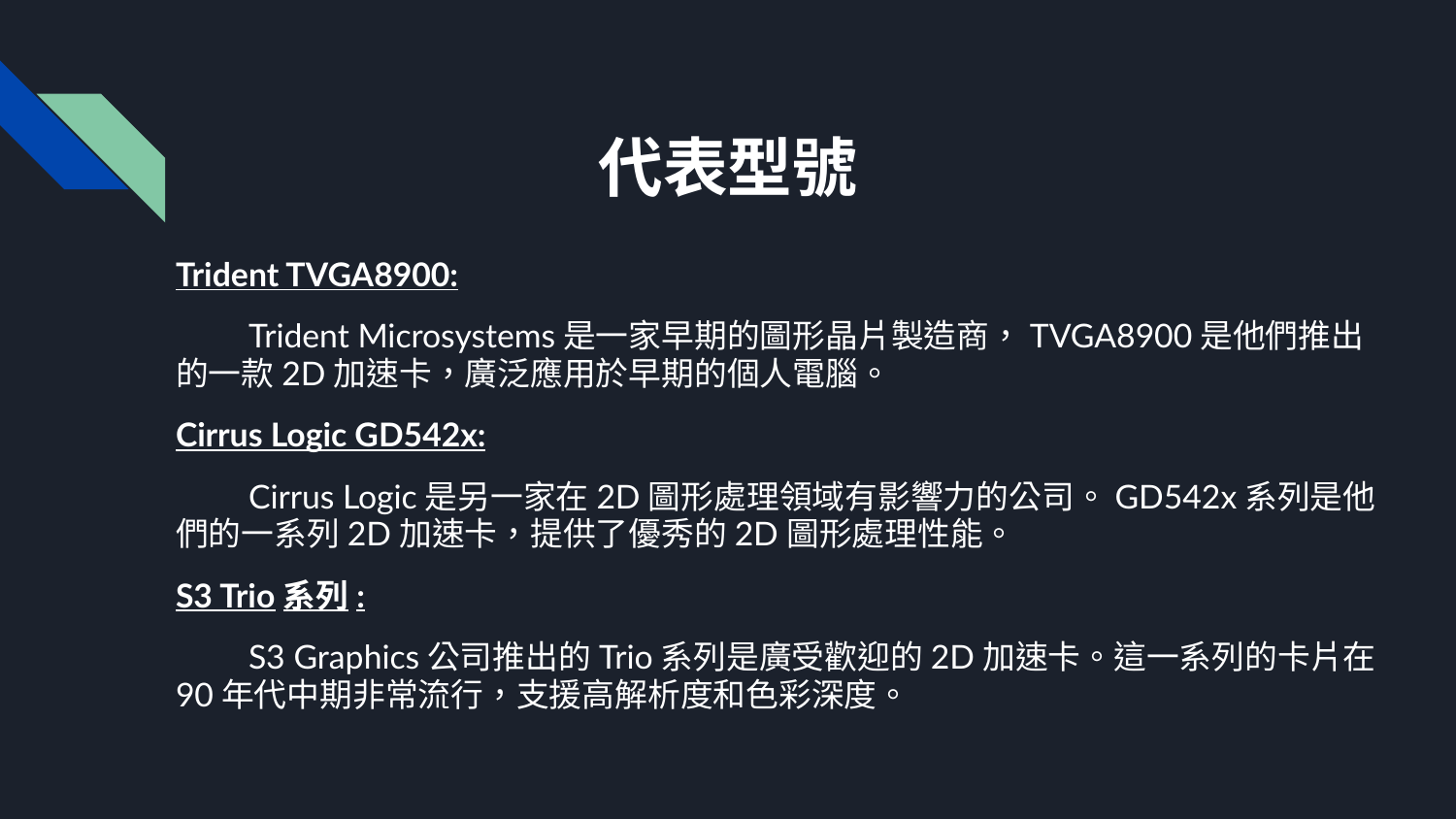

# 代表型號
Trident TVGA8900:
Trident Microsystems是一家早期的圖形晶片製造商，TVGA8900是他們推出的一款2D加速卡，廣泛應用於早期的個人電腦。
Cirrus Logic GD542x:
Cirrus Logic是另一家在2D圖形處理領域有影響力的公司。GD542x系列是他們的一系列2D加速卡，提供了優秀的2D圖形處理性能。
S3 Trio系列:
S3 Graphics公司推出的Trio系列是廣受歡迎的2D加速卡。這一系列的卡片在90年代中期非常流行，支援高解析度和色彩深度。